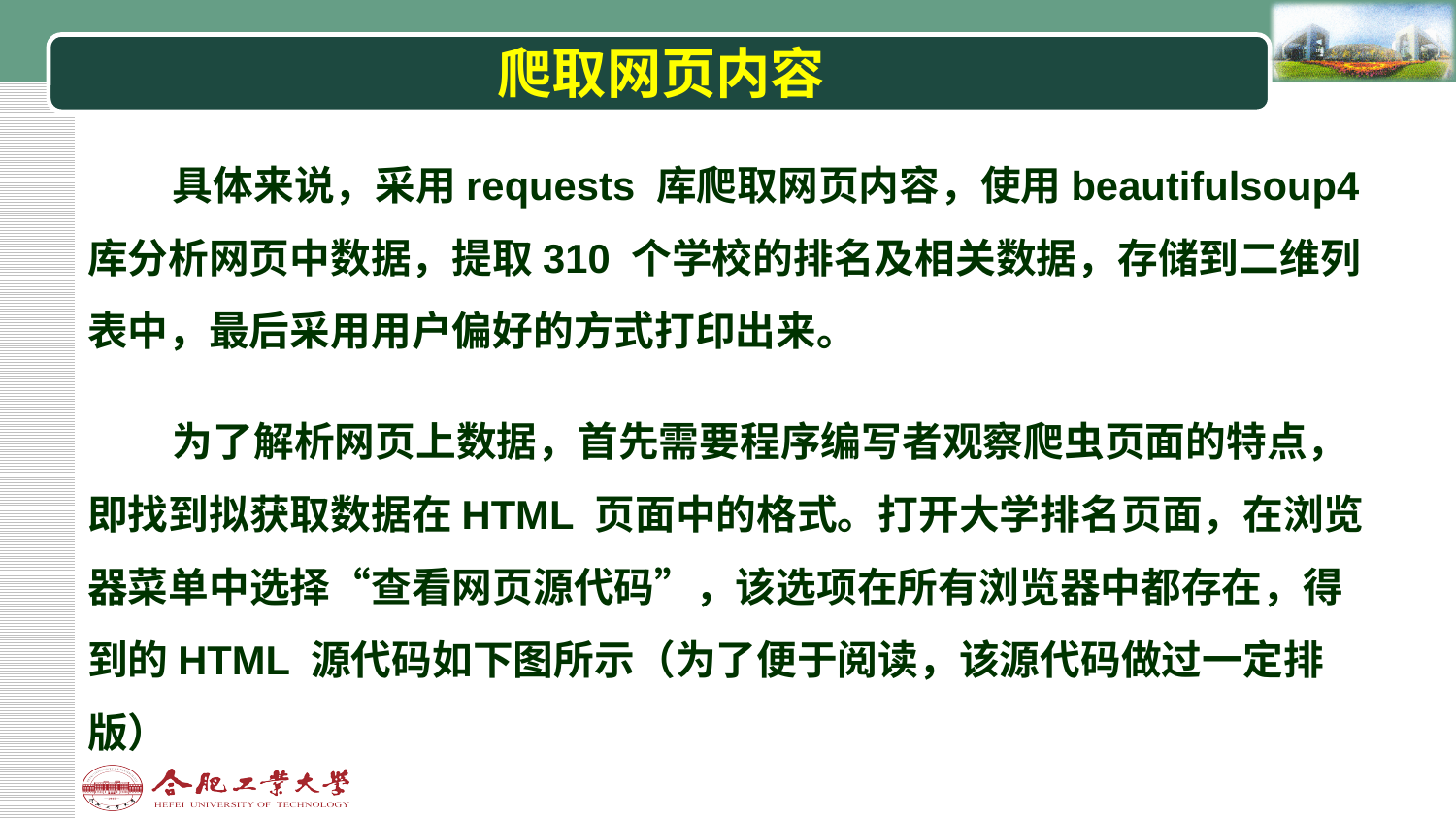

# 爬取网页内容
具体来说，采用requests 库爬取网页内容，使用beautifulsoup4 库分析网页中数据，提取310 个学校的排名及相关数据，存储到二维列表中，最后采用用户偏好的方式打印出来。
为了解析网页上数据，首先需要程序编写者观察爬虫页面的特点，即找到拟获取数据在HTML 页面中的格式。打开大学排名页面，在浏览器菜单中选择“查看网页源代码”，该选项在所有浏览器中都存在，得到的HTML 源代码如下图所示（为了便于阅读，该源代码做过一定排版）